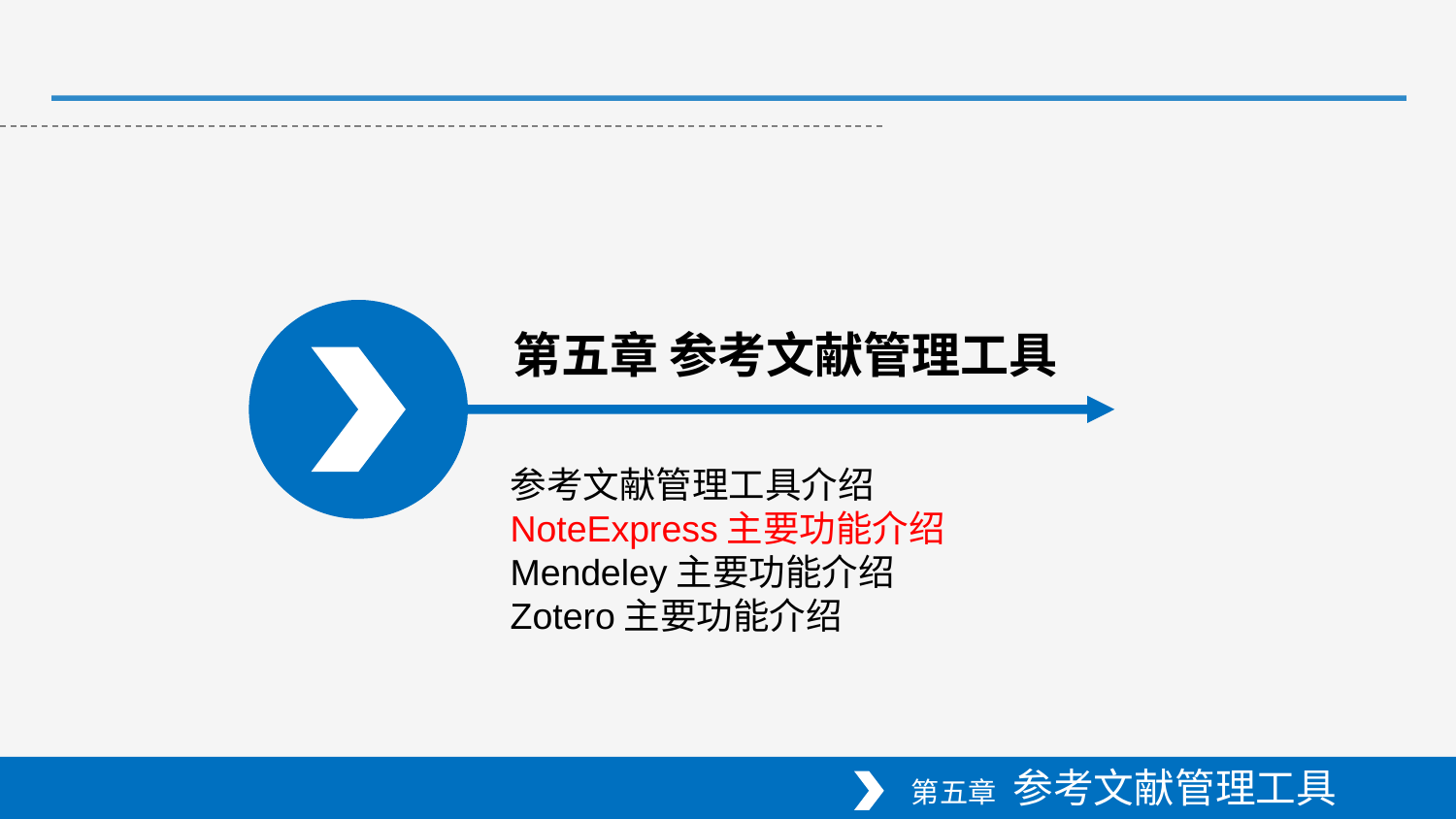

第五章 参考文献管理工具

参考文献管理工具介绍
NoteExpress主要功能介绍
Mendeley主要功能介绍
Zotero主要功能介绍